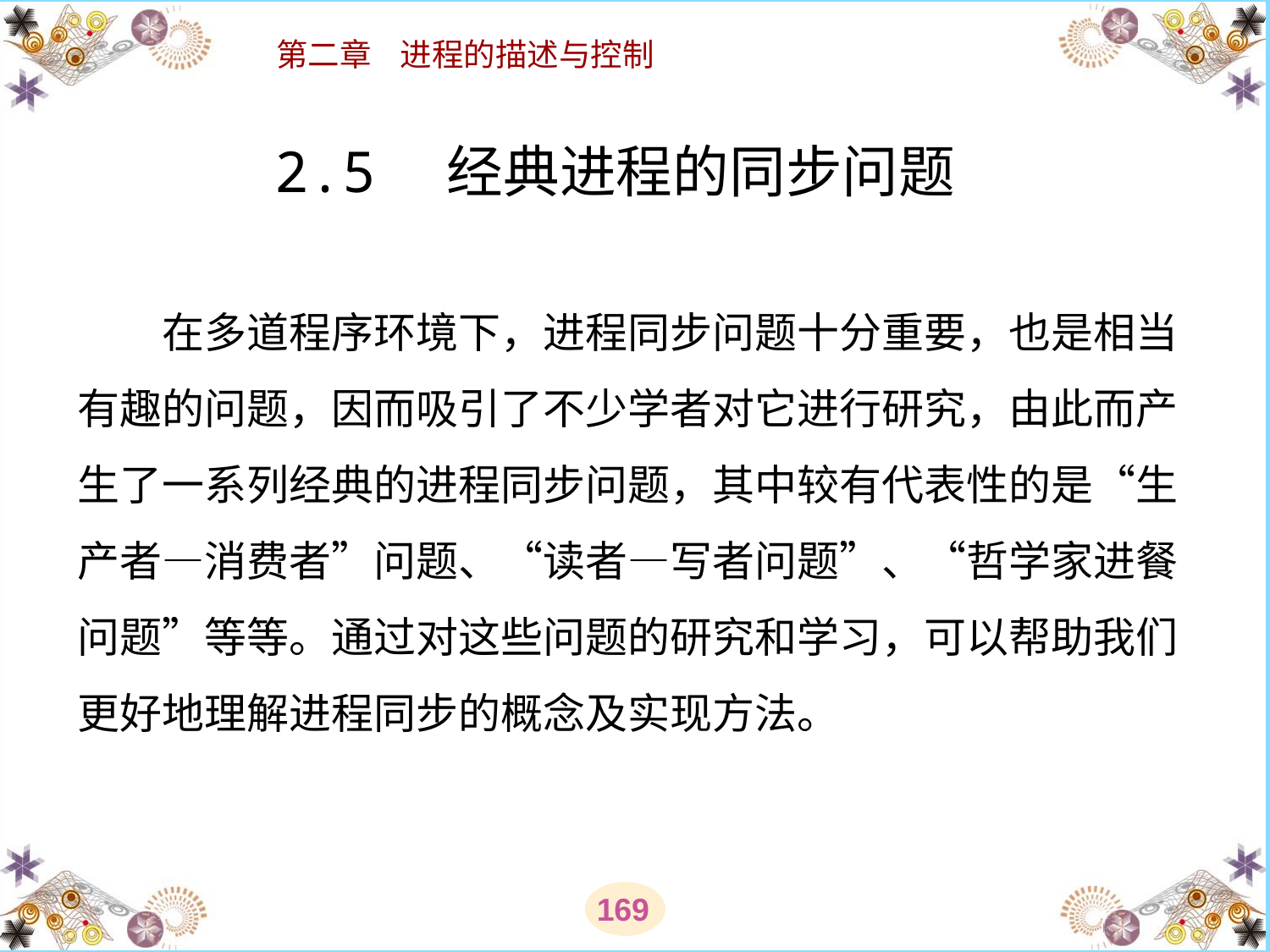

# 2.5　经典进程的同步问题 　　在多道程序环境下，进程同步问题十分重要，也是相当有趣的问题，因而吸引了不少学者对它进行研究，由此而产生了一系列经典的进程同步问题，其中较有代表性的是“生产者—消费者”问题、“读者—写者问题”、“哲学家进餐问题”等等。通过对这些问题的研究和学习，可以帮助我们更好地理解进程同步的概念及实现方法。